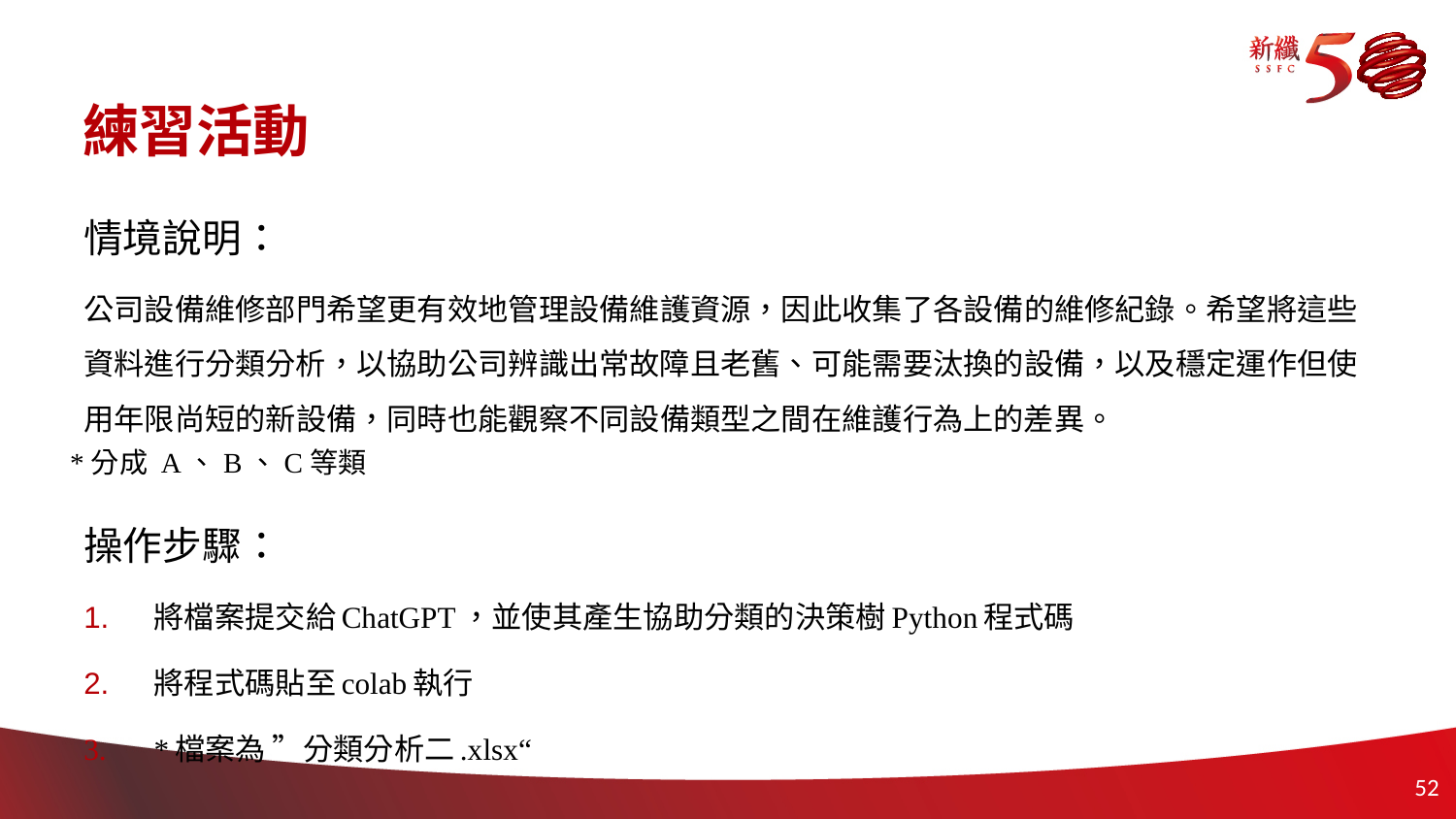

# 練習活動
情境說明：
公司設備維修部門希望更有效地管理設備維護資源，因此收集了各設備的維修紀錄。希望將這些資料進行分類分析，以協助公司辨識出常故障且老舊、可能需要汰換的設備，以及穩定運作但使用年限尚短的新設備，同時也能觀察不同設備類型之間在維護行為上的差異。

操作步驟：
將檔案提交給ChatGPT，並使其產生協助分類的決策樹Python程式碼
將程式碼貼至colab執行
*檔案為 ”分類分析二.xlsx“

*分成 A、B、C等類
52